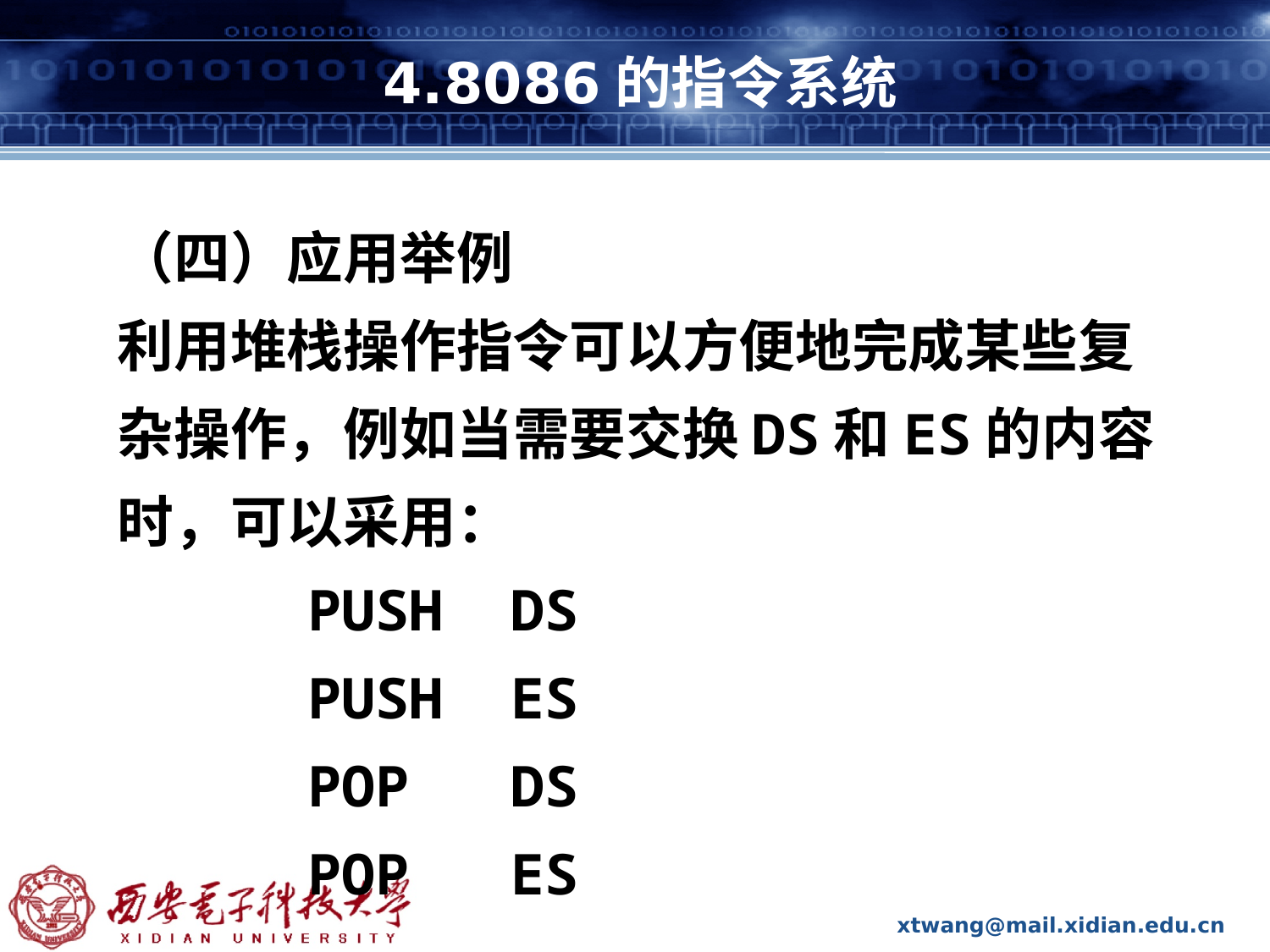

# 4.8086的指令系统
（四）应用举例
利用堆栈操作指令可以方便地完成某些复杂操作，例如当需要交换DS和ES的内容时，可以采用：
PUSH  DS
PUSH  ES
POP   DS
POP   ES